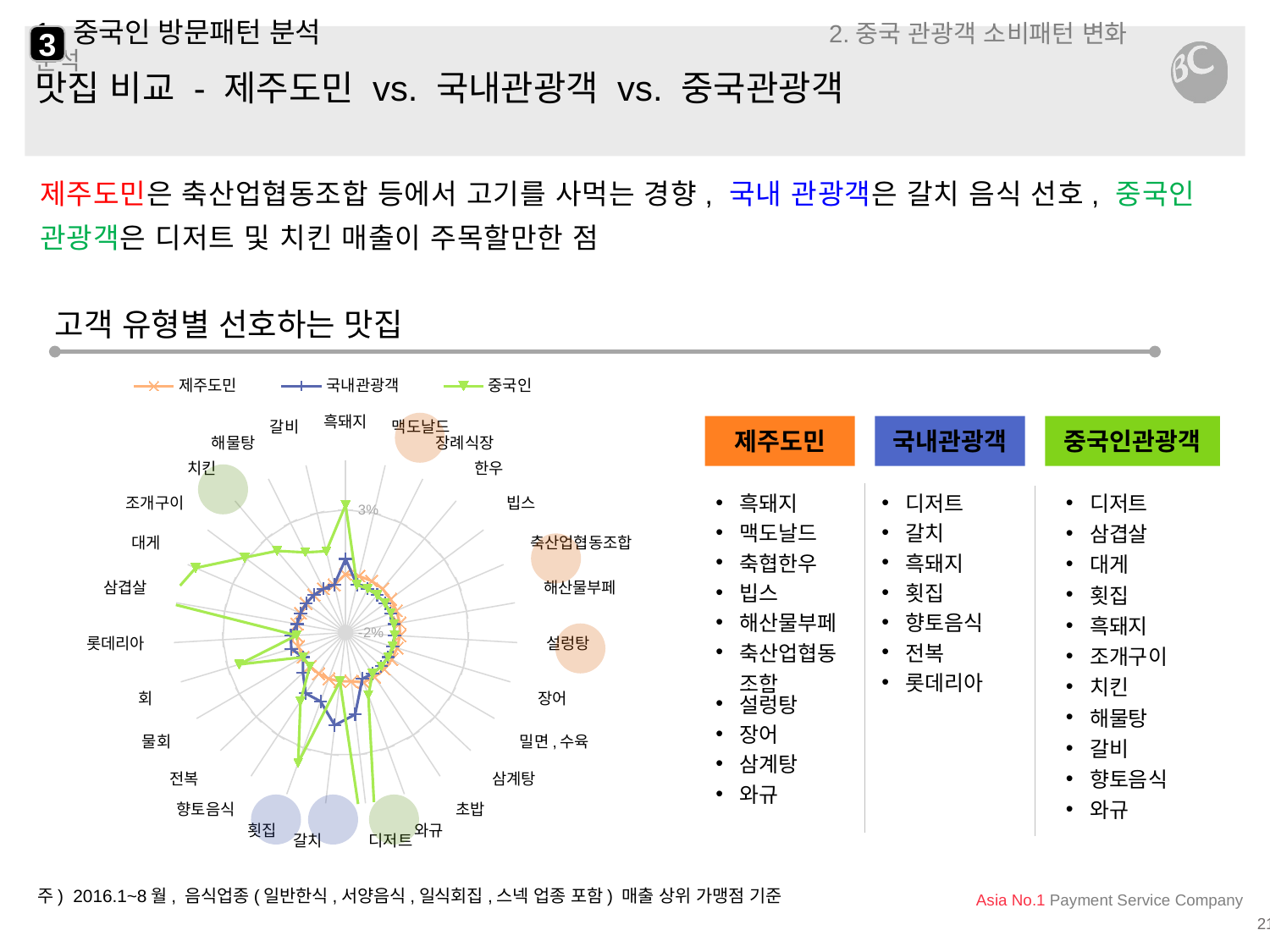

3
# 1. 중국인 방문패턴 분석                                                                2.중국 관광객 소비패턴 변화 분석
맛집 비교 - 제주도민 vs. 국내관광객 vs. 중국관광객
제주도민은 축산업협동조합 등에서 고기를 사먹는 경향, 국내 관광객은 갈치 음식 선호, 중국인 관광객은 디저트 및 치킨 매출이 주목할만한 점
고객 유형별 선호하는 맛집

### Chart

| Category | 제주도민 | 국내관광객 | 중국인 |
|---|---|---|---|
| 흑돼지 | 0.00379742628231109 | 0.0100145149561991 | 0.031975006321808 |
| 맥도날드 | 0.00367673172843301 | 0.0 | 0.0 |
| 장례식장 | 0.00354600783375763 | 0.0 | 0.0 |
| 한우 | 0.00337592662594236 | 0.0 | 0.0 |
| 빕스 | 0.00286761829313772 | 0.0 | 0.0 |
| 축산업협동조합 | 0.00257728676374033 | 0.0 | 0.0 |
| 해산물부페 | 0.00236846743580482 | 0.0 | 0.0 |
| 설렁탕 | 0.00213018580262149 | 0.0 | 0.0 |
| 장어 | 0.00191784191569453 | 0.0 | 0.0 |
| 밀면,수육 | 0.00180227370127299 | 0.0 | 0.0 |
| 삼계탕 | 0.00160996175886728 | 0.0 | 0.0 |
| 초밥 | 0.00158848851898603 | 0.0 | 0.0 |
| 와규 | 0.00154238865208258 | 0.0 | 0.00713404118019946 |
| 디저트 | 0.0 | 0.0135596304847248 | 0.0615506324470895 |
| 갈치 | 0.0 | 0.018 | 0.0 |
| 횟집 | 0.0 | 0.0098137407563844 | 0.0363952730379255 |
| 향토음식 | 0.0 | 0.00961115774051306 | 0.0134278595686748 |
| 전복 | 0.0 | 0.00385305925014399 | 0.0 |
| 물회 | 0.0 | 0.0 | 0.0 |
| 회 | 0.0 | 0.00306468373272777 | 0.0251924658780878 |
| 롯데리아 | 0.0 | 0.00233143671011491 | 0.0 |
| 삼겹살 | 0.0 | 0.0 | 0.0527739112906078 |
| 대게 | 0.0 | 0.0 | 0.0464500311218942 |
| 조개구이 | 0.0 | 0.0 | 0.0311873519861601 |
| 치킨 | 0.0 | 0.0 | 0.0234307583055788 |
| 해물탕 | 0.0 | 0.0 | 0.0165678283782929 |
| 갈비 | 0.0 | 0.0 | 0.0140714751448937 |

제주도민
국내관광객
중국인관광객
| 흑돼지 |
| --- |
| 맥도날드 |
| 축협한우 |
| 빕스 |
| 해산물부페 |
| 축산업협동조합 |
| 설렁탕 |
| 장어 |
| 삼계탕 |
| 와규 |
| 디저트 |
| --- |
| 갈치 |
| 흑돼지 |
| 횟집 |
| 향토음식 |
| 전복 |
| 롯데리아 |
|  |
|  |
|  |
| 디저트 삼겹살 대게 횟집 흑돼지 조개구이 치킨 해물탕 갈비 향토음식 와규 |
| --- |
|  |
주)  2016.1~8월, 음식업종(일반한식,서양음식,일식회집,스넥 업종 포함) 매출 상위 가맹점 기준